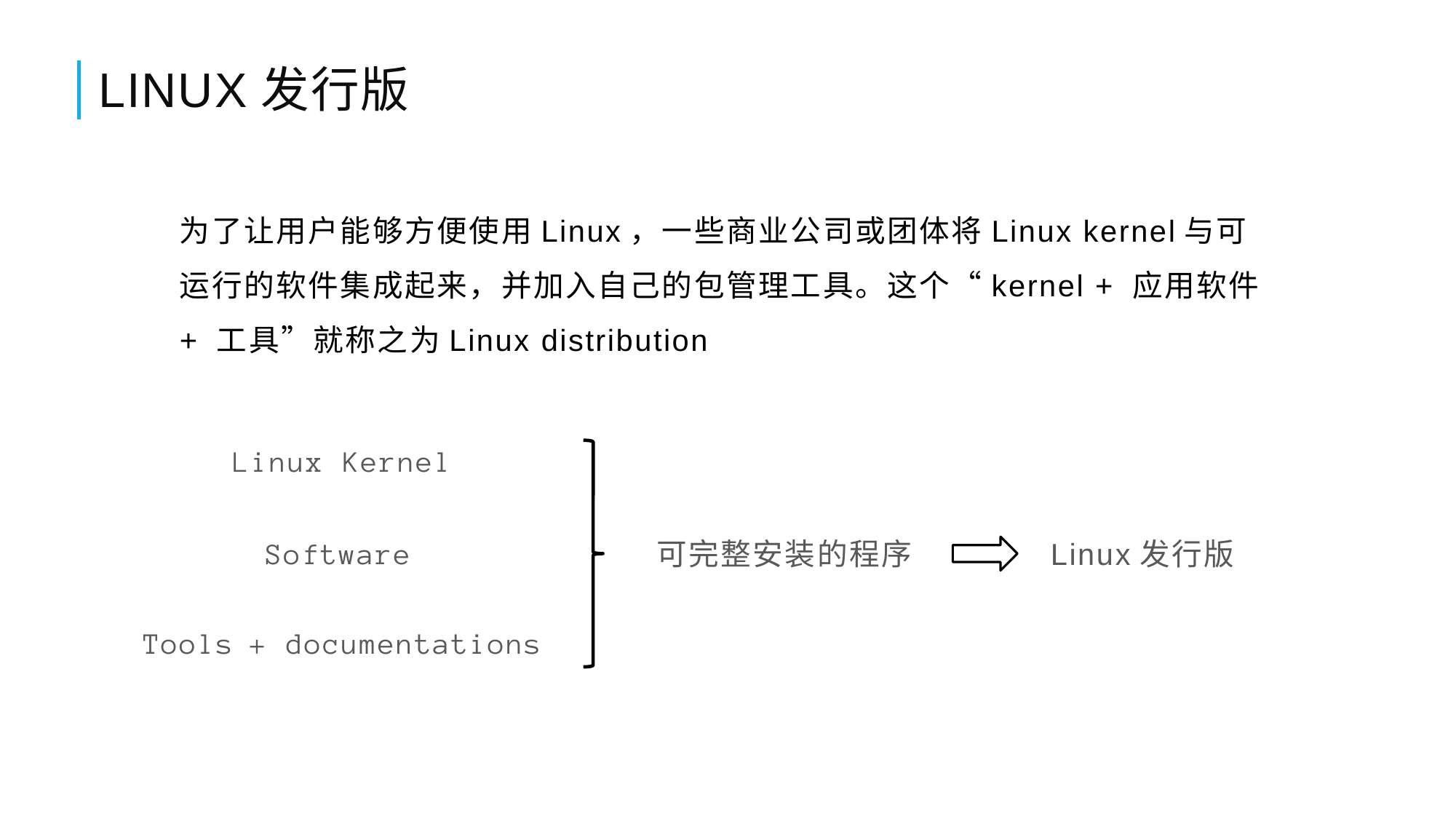

# Linux发行版
为了让用户能够方便使用Linux，一些商业公司或团体将Linux kernel与可运行的软件集成起来，并加入自己的包管理工具。这个“kernel + 应用软件 + 工具”就称之为Linux distribution
Linux Kernel

Software
可完整安装的程序
Linux发行版

Tools + documentations